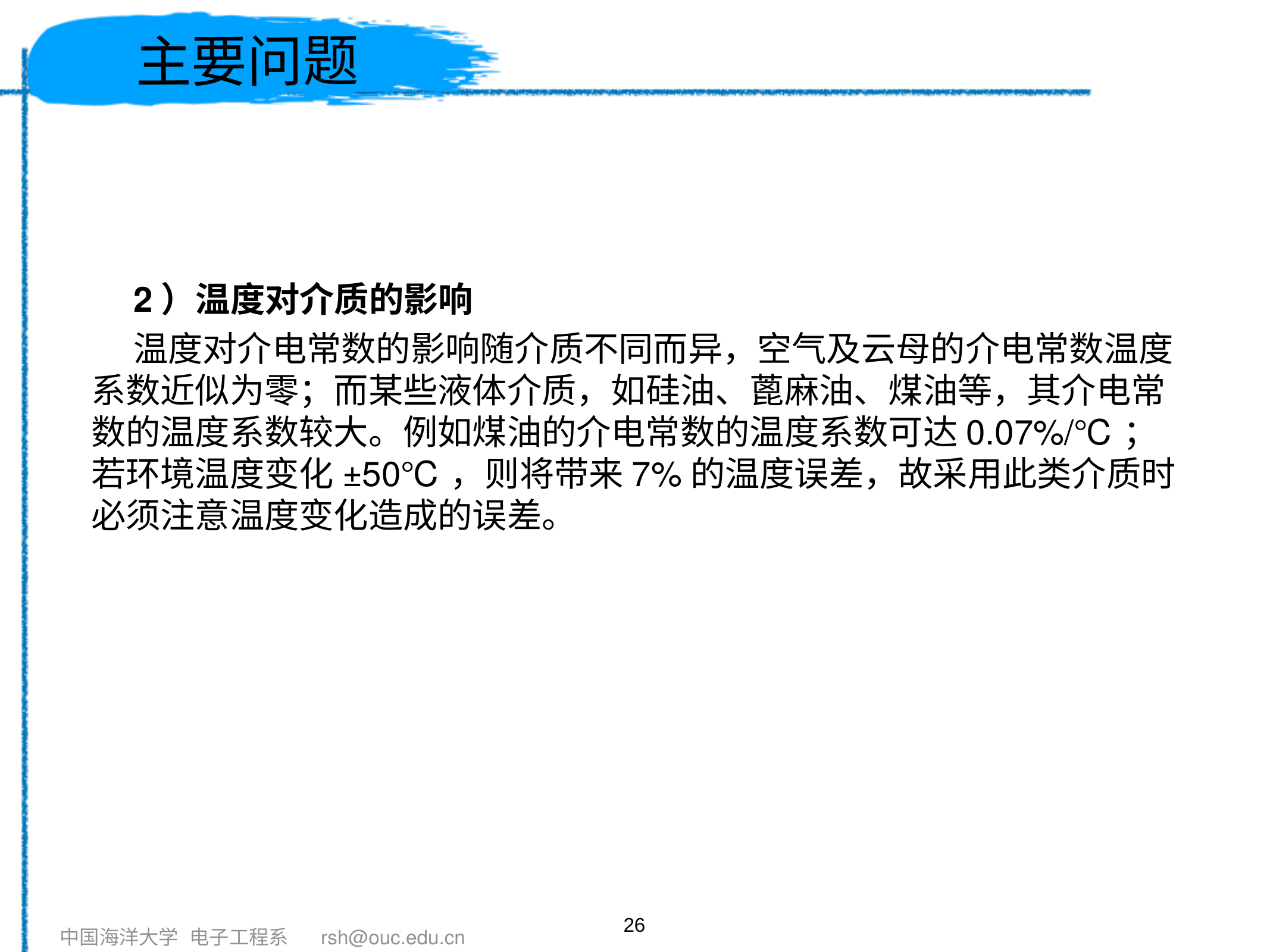

# 主要问题
2）温度对介质的影响
温度对介电常数的影响随介质不同而异，空气及云母的介电常数温度系数近似为零；而某些液体介质，如硅油、蓖麻油、煤油等，其介电常数的温度系数较大。例如煤油的介电常数的温度系数可达0.07%/℃；若环境温度变化±50℃，则将带来7%的温度误差，故采用此类介质时必须注意温度变化造成的误差。
26